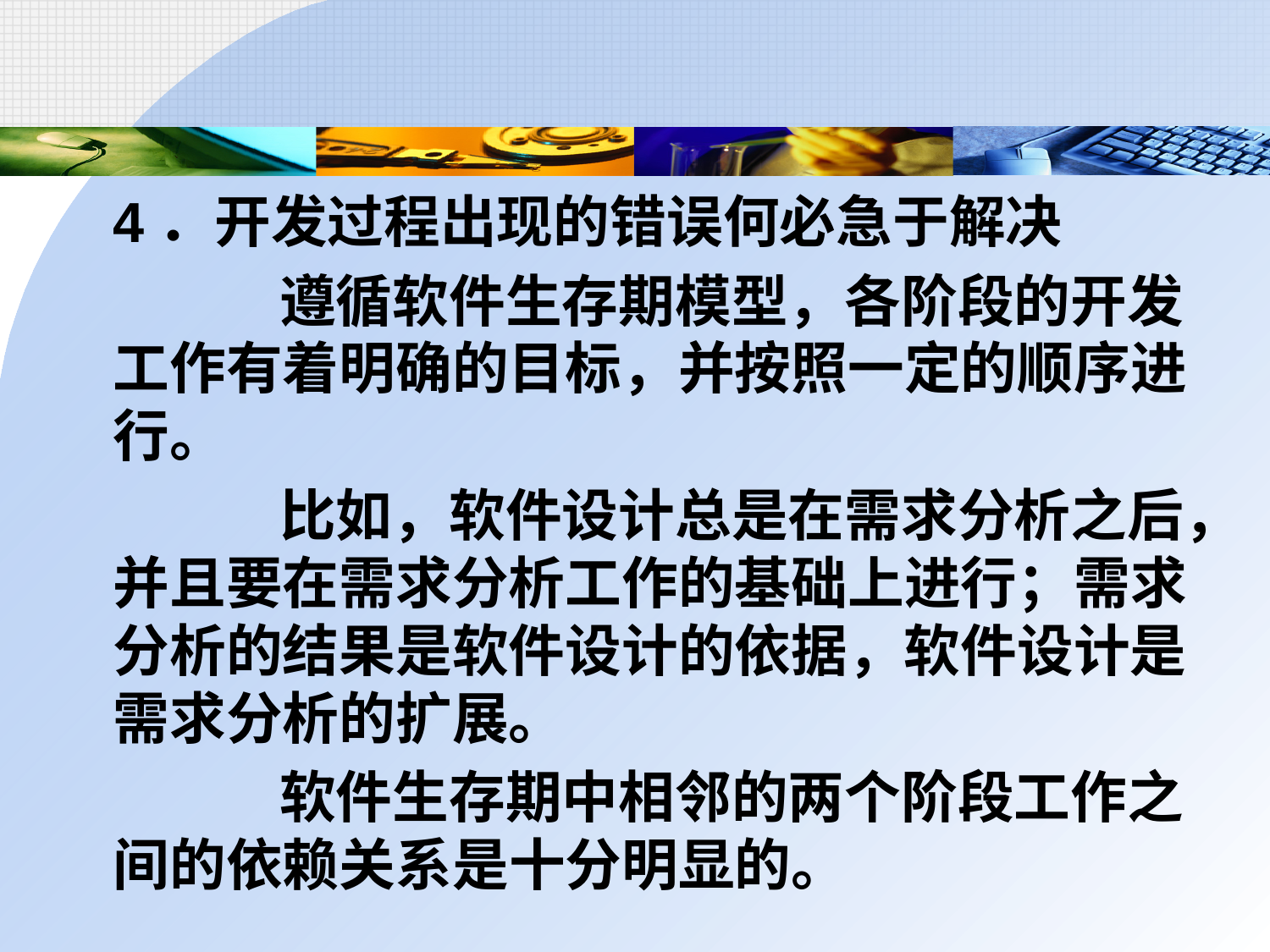

4．开发过程出现的错误何必急于解决
		  遵循软件生存期模型，各阶段的开发工作有着明确的目标，并按照一定的顺序进行。
		  比如，软件设计总是在需求分析之后，并且要在需求分析工作的基础上进行；需求分析的结果是软件设计的依据，软件设计是需求分析的扩展。
		  软件生存期中相邻的两个阶段工作之间的依赖关系是十分明显的。